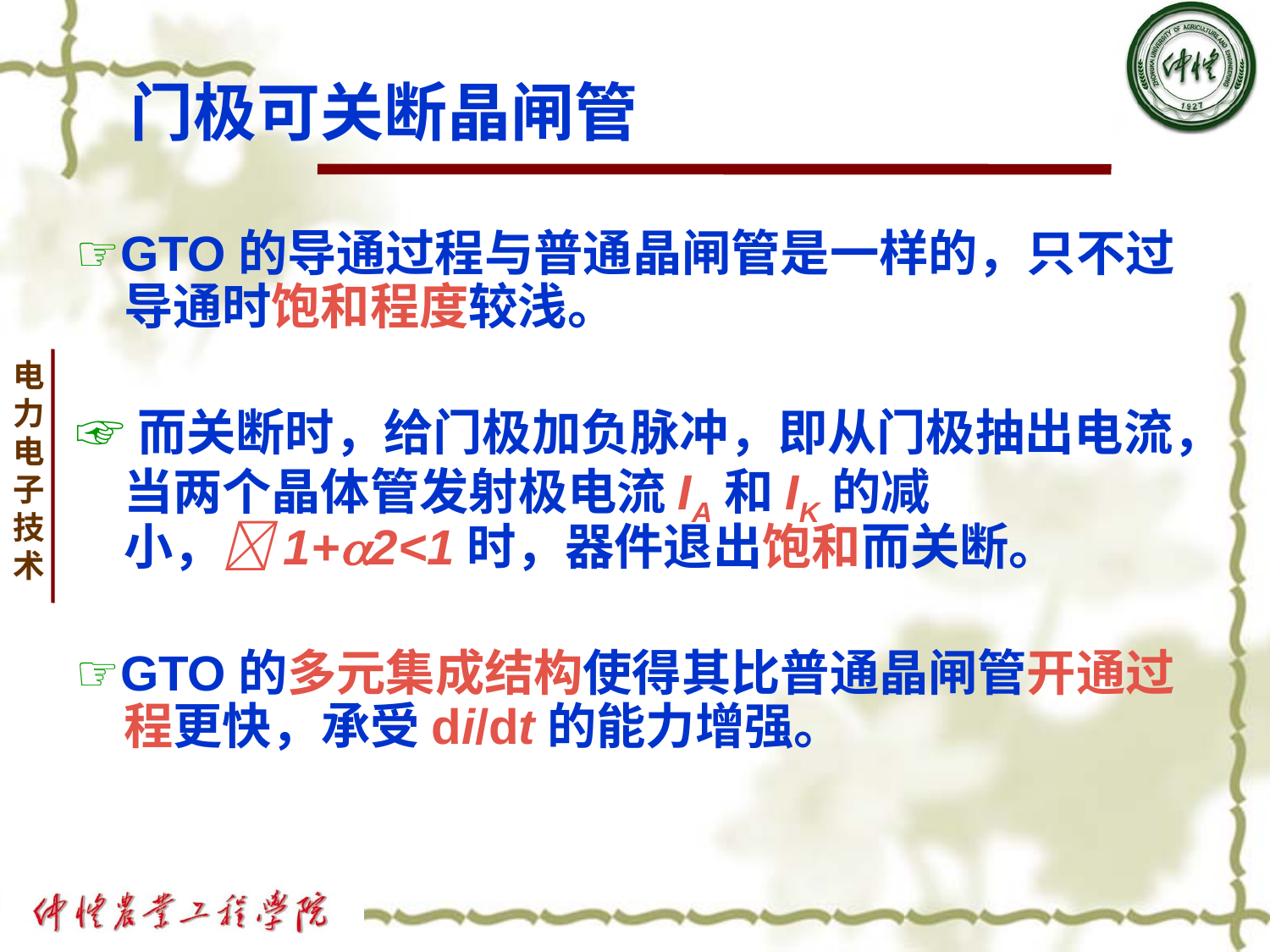

# 门极可关断晶闸管
☞GTO的导通过程与普通晶闸管是一样的，只不过导通时饱和程度较浅。

☞而关断时，给门极加负脉冲，即从门极抽出电流，当两个晶体管发射极电流IA和IK的减小，α1+α2<1时，器件退出饱和而关断。

☞GTO的多元集成结构使得其比普通晶闸管开通过程更快，承受di/dt的能力增强。